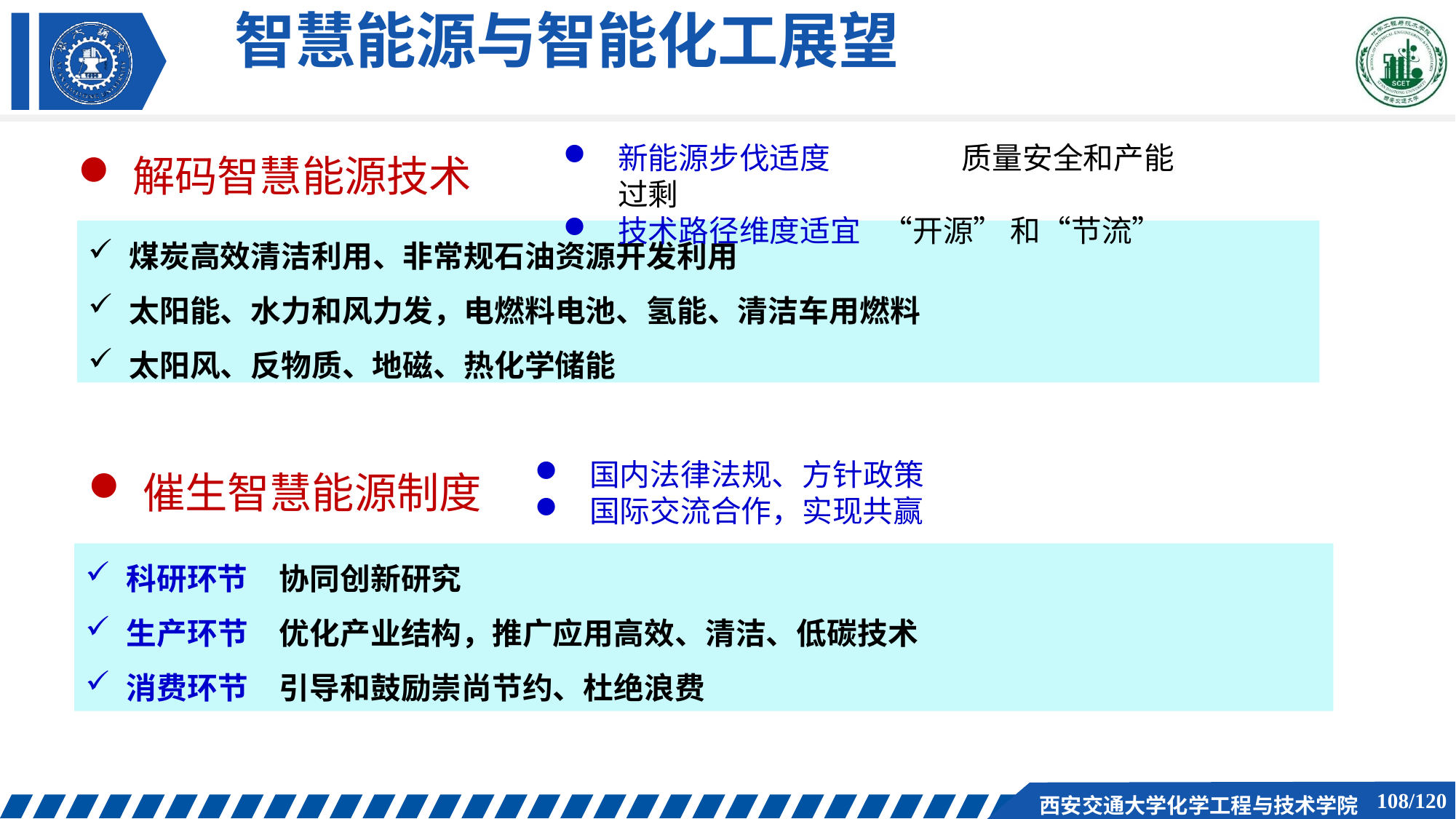

# 智慧能源与智能化工展望

新能源步伐适度	质量安全和产能过剩
技术路径维度适宜 “开源” 和“节流”
解码智慧能源技术
煤炭高效清洁利用、非常规石油资源开发利用
太阳能、水力和风力发，电燃料电池、氢能、清洁车用燃料
太阳风、反物质、地磁、热化学储能
国内法律法规、方针政策
国际交流合作，实现共赢
催生智慧能源制度
科研环节
生产环节
消费环节
协同创新研究
优化产业结构，推广应用高效、清洁、低碳技术 引导和鼓励崇尚节约、杜绝浪费

108/120
西安交通大学化学工程与技术学院